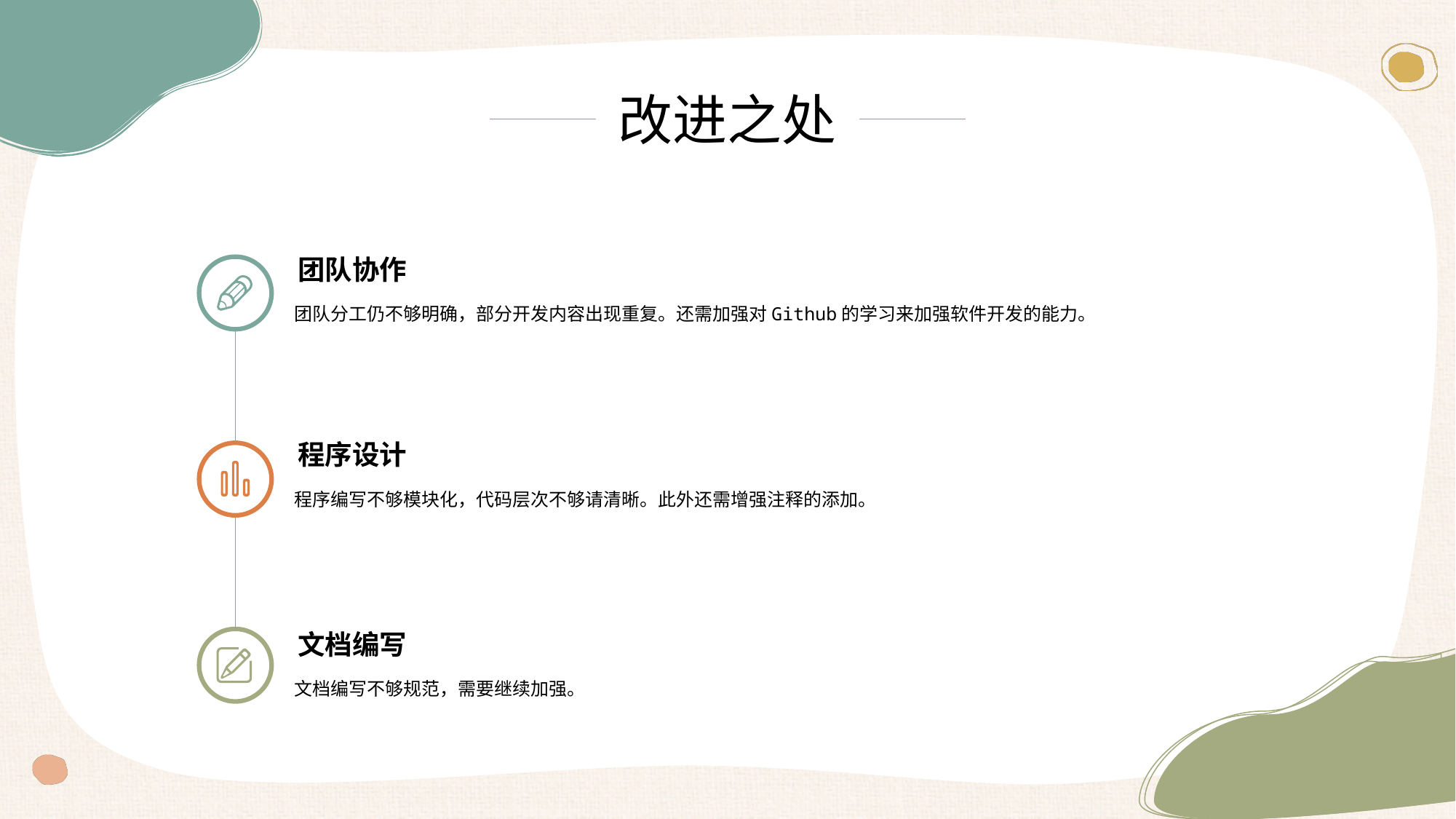

改进之处
团队协作

团队分工仍不够明确，部分开发内容出现重复。还需加强对Github的学习来加强软件开发的能力。
程序设计
程序编写不够模块化，代码层次不够请清晰。此外还需增强注释的添加。
文档编写
文档编写不够规范，需要继续加强。